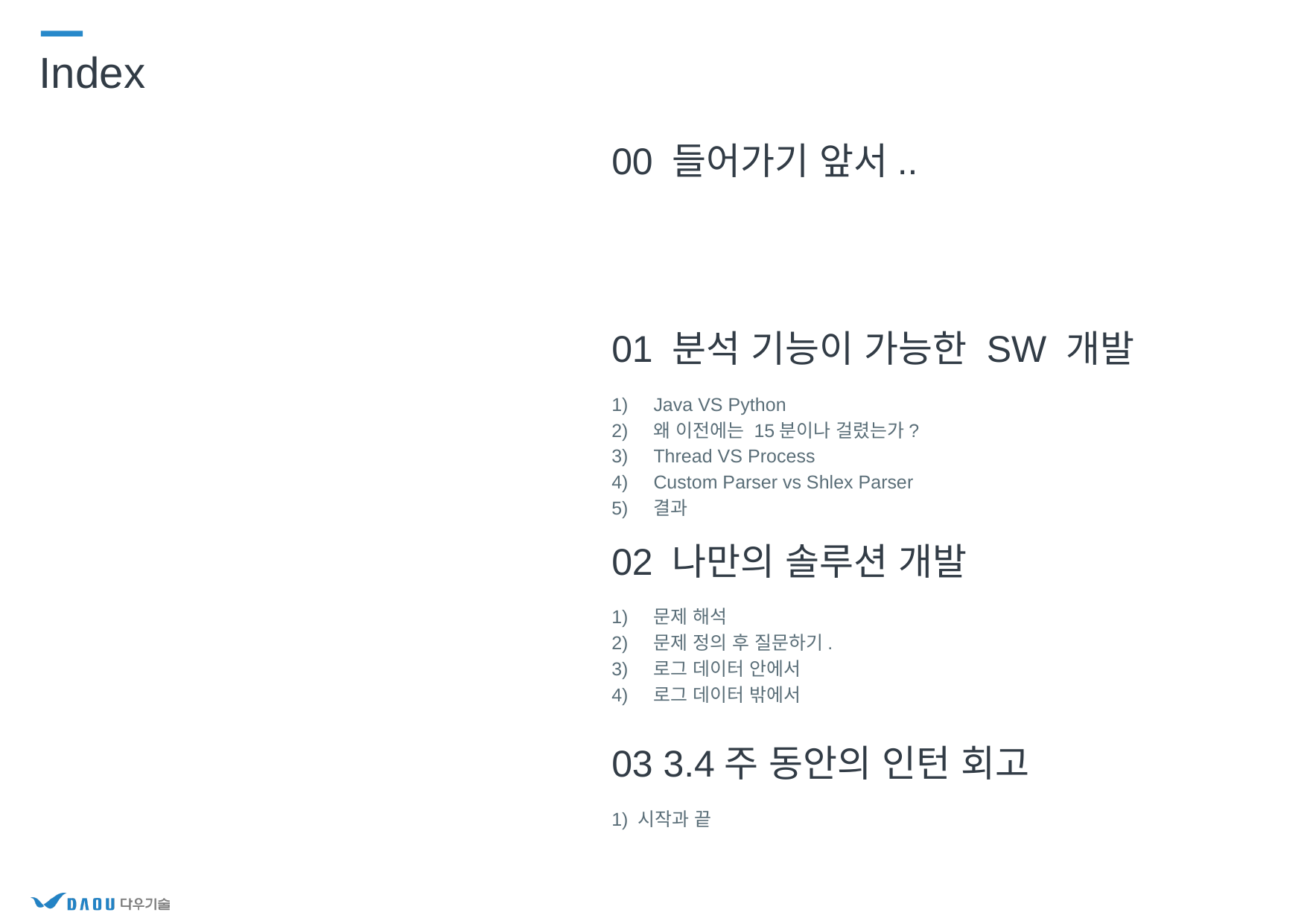

00 들어가기 앞서..

01 분석 기능이 가능한 SW 개발
Java VS Python
왜 이전에는 15분이나 걸렸는가?
Thread VS Process
Custom Parser vs Shlex Parser
결과

02 나만의 솔루션 개발
문제 해석
문제 정의 후 질문하기.
로그 데이터 안에서
로그 데이터 밖에서
03 3.4주 동안의 인턴 회고
1) 시작과 끝